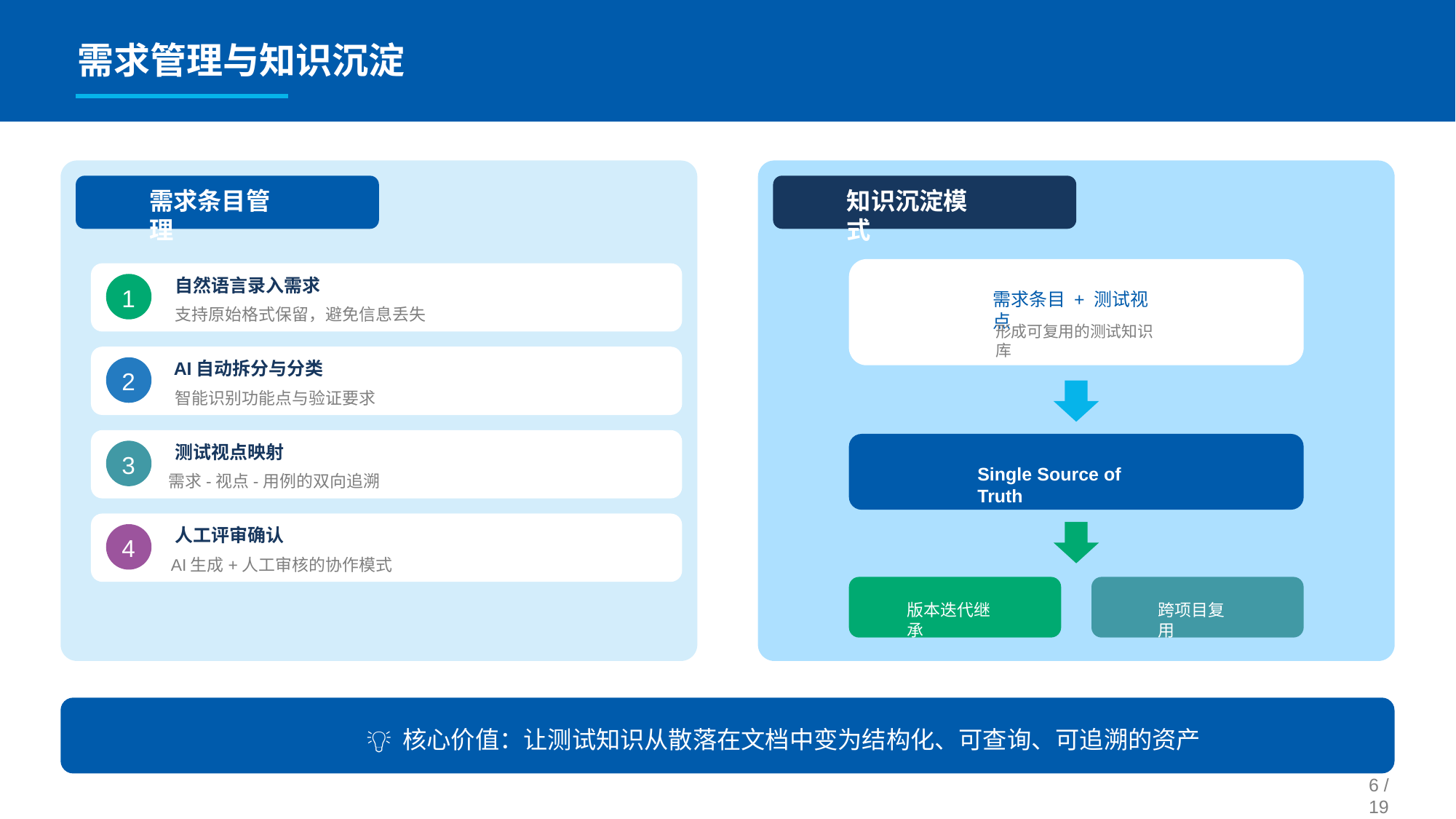

需求管理与知识沉淀

需求条目管理
知识沉淀模式

自然语言录入需求

1
需求条目 + 测试视点
支持原始格式保留，避免信息丢失
形成可复用的测试知识库

AI自动拆分与分类

2

智能识别功能点与验证要求

测试视点映射

3
Single Source of Truth
需求-视点-用例的双向追溯

人工评审确认

4
AI生成+人工审核的协作模式

版本迭代继承
跨项目复用

💡 核心价值：让测试知识从散落在文档中变为结构化、可查询、可追溯的资产
6 / 19